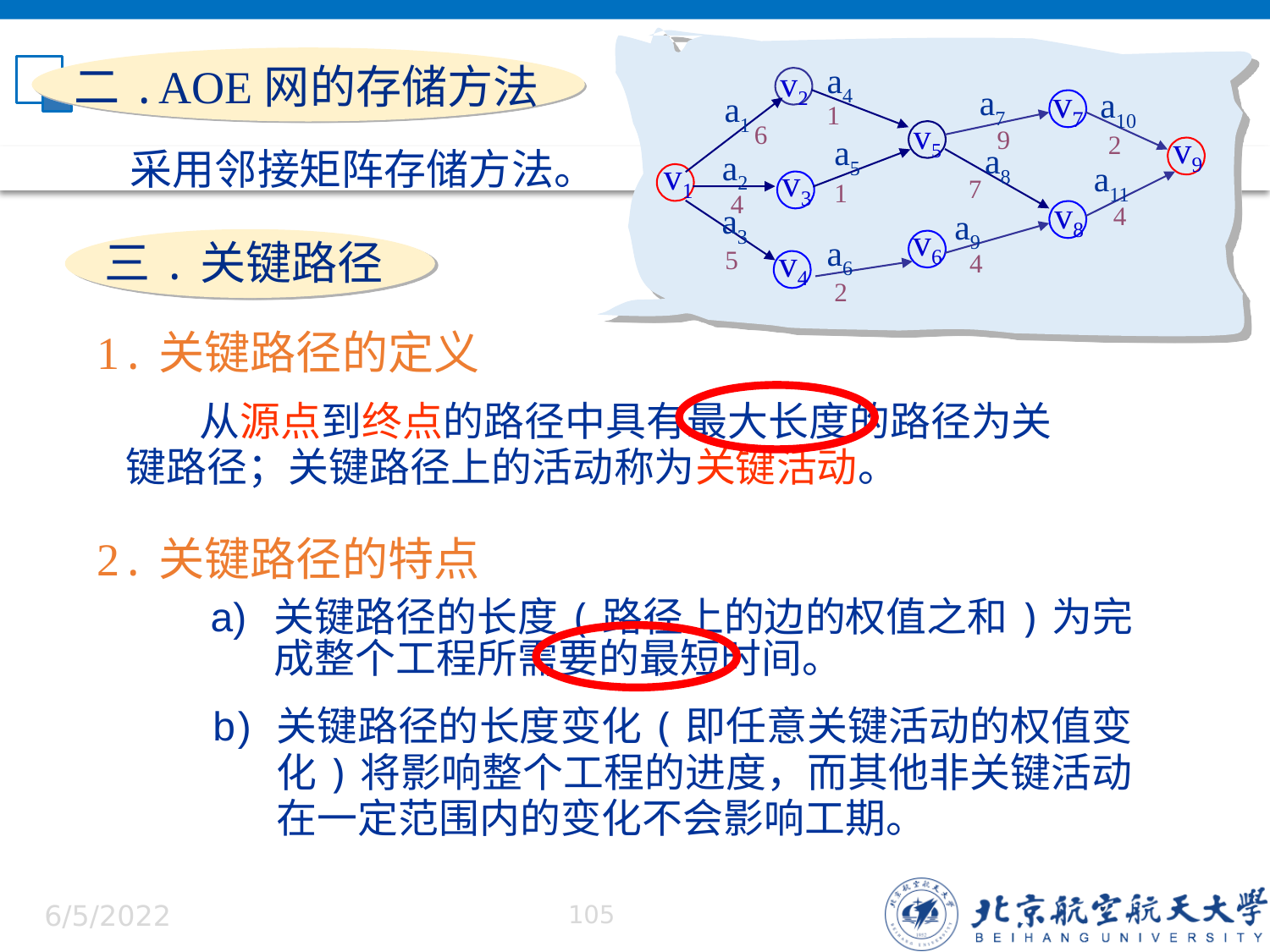

a4
v2

v7
a7
a10
a1

1

v5
6

9
v9

2
a5
a8

a2
v1

a11
v3

7
1

4
v8

a3
4
a9

v6

a6

v4
5
4

2

二.AOE网的存储方法
采用邻接矩阵存储方法。
三.关键路径

1.关键路径的定义

       从源点到终点的路径中具有最大长度的路径为关键路径；关键路径上的活动称为关键活动。
2.关键路径的特点
关键路径的长度(路径上的边的权值之和)为完成整个工程所需要的最短时间。

关键路径的长度变化(即任意关键活动的权值变化)将影响整个工程的进度，而其他非关键活动在一定范围内的变化不会影响工期。
6/5/2022
105